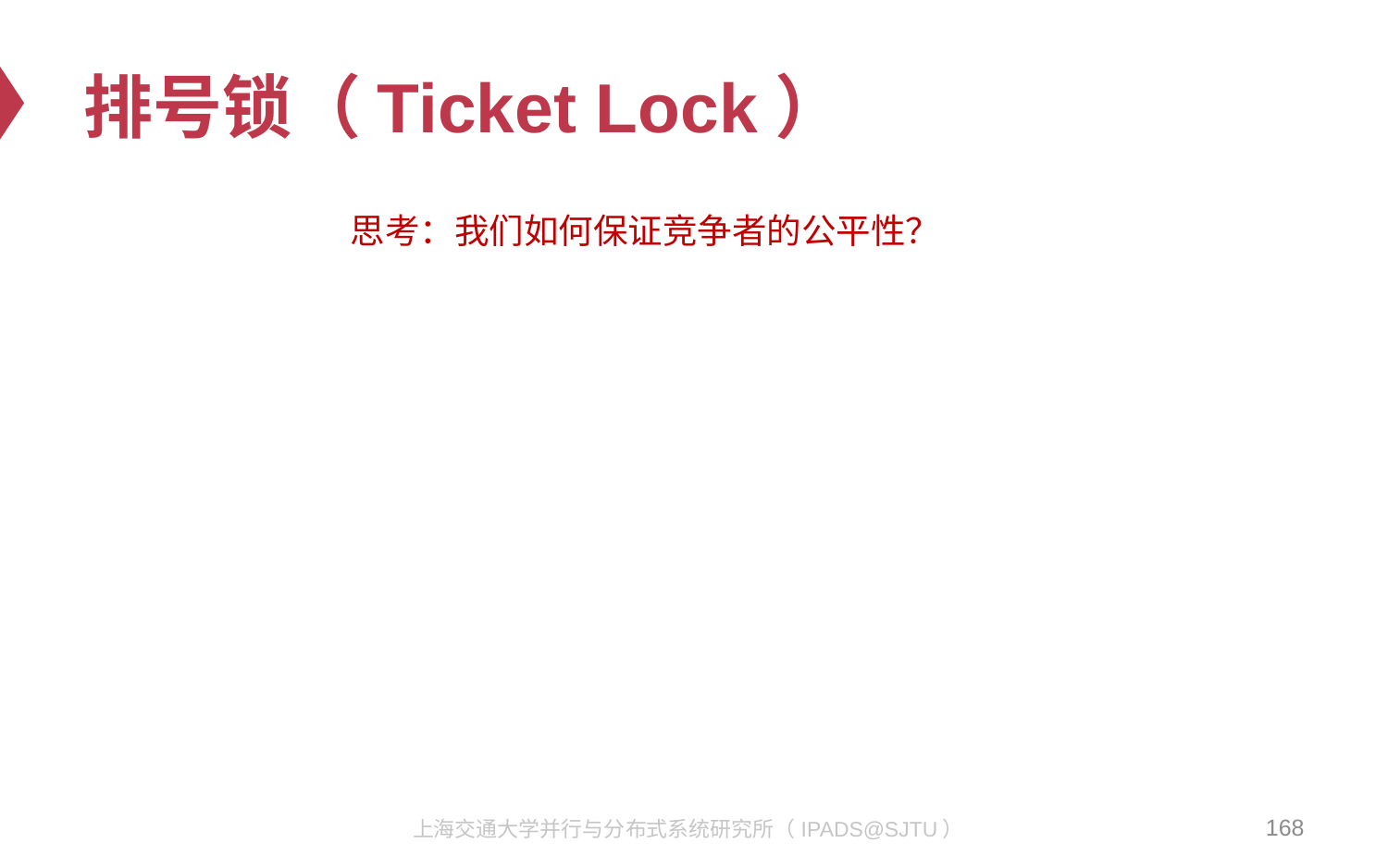

# 排号锁（Ticket Lock）

思考：我们如何保证竞争者的公平性？
168
上海交通大学并行与分布式系统研究所（IPADS@SJTU）